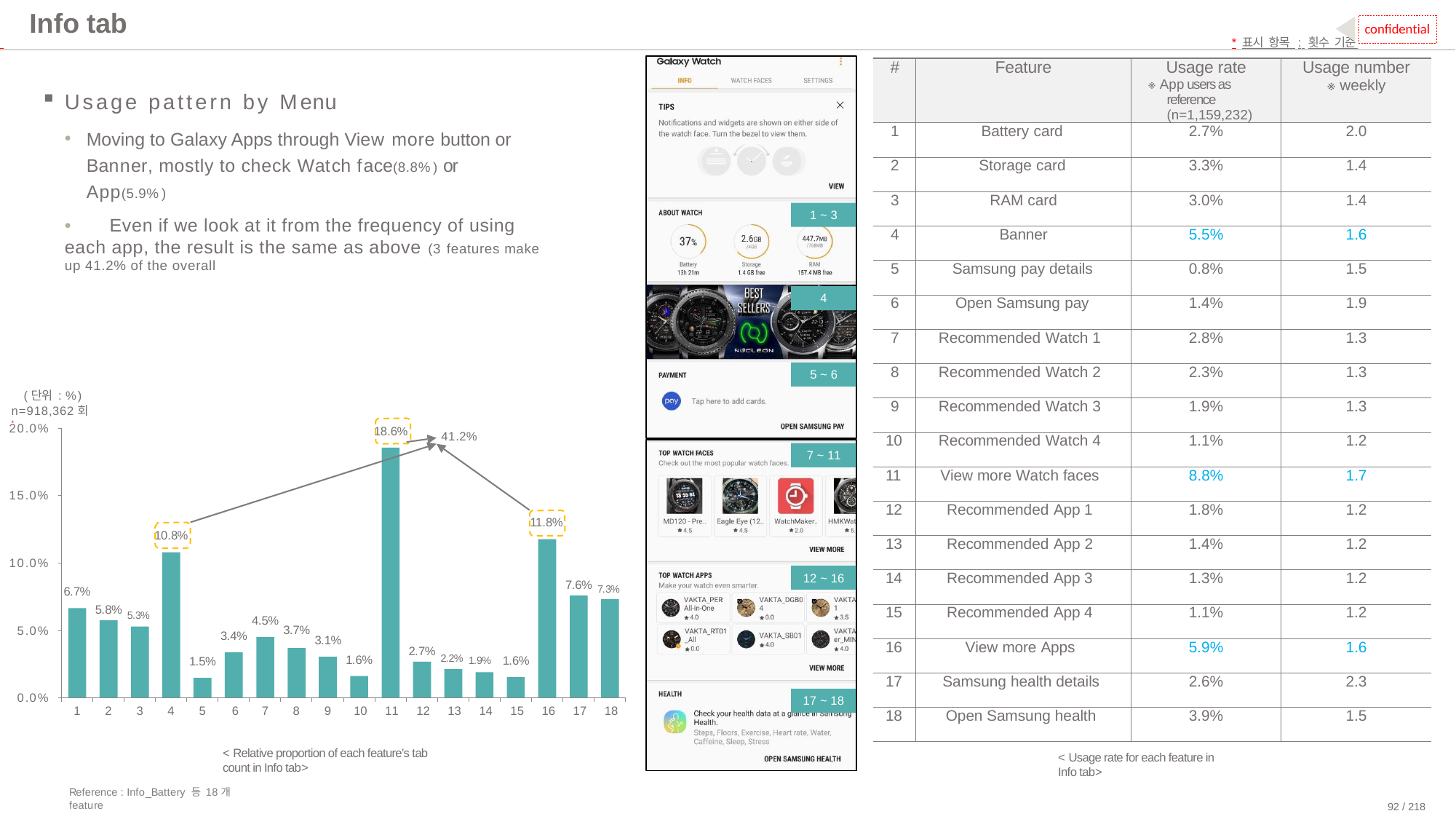

# Info tab

confidential
 	*표시  항목  : 횟수  기준

| # | Feature | Usage rate ※ App users as reference (n=1,159,232) | Usage number ※ weekly |
| --- | --- | --- | --- |
| 1 | Battery card | 2.7% | 2.0 |
| 2 | Storage card | 3.3% | 1.4 |
| 3 | RAM card | 3.0% | 1.4 |
| 4 | Banner | 5.5% | 1.6 |
| 5 | Samsung pay details | 0.8% | 1.5 |
| 6 | Open Samsung pay | 1.4% | 1.9 |
| 7 | Recommended Watch 1 | 2.8% | 1.3 |
| 8 | Recommended Watch 2 | 2.3% | 1.3 |
| 9 | Recommended Watch 3 | 1.9% | 1.3 |
| 10 | Recommended Watch 4 | 1.1% | 1.2 |
| 11 | View more Watch faces | 8.8% | 1.7 |
| 12 | Recommended App 1 | 1.8% | 1.2 |
| 13 | Recommended App 2 | 1.4% | 1.2 |
| 14 | Recommended App 3 | 1.3% | 1.2 |
| 15 | Recommended App 4 | 1.1% | 1.2 |
| 16 | View more Apps | 5.9% | 1.6 |
| 17 | Samsung health details | 2.6% | 2.3 |
| 18 | Open Samsung health | 3.9% | 1.5 |
Usage pattern by Menu

Moving to Galaxy Apps through View more button or Banner, mostly to check Watch face(8.8%) or App(5.9%)

•	Even if we look at it from the frequency of using each app, the result is the same as above (3 features make up 41.2% of the overall

1 ~ 3

4

5 ~ 6
(단위 : %) n=918,362회*

20.0%
18.6%

41.2%

7 ~ 11

15.0%

11.8%
10.8%

10.0%

12 ~ 16
7.6% 7.3%
6.7%

5.8% 5.3%

4.5%

5.0%
3.7%
3.1%

3.4%

2.7% 2.2% 1.9%

1.6%

1.6%
1.5%

0.0%
17 ~ 18

1
2
3
4
5	6
7
8
9	10	11	12	13	14	15	16	17	18
< Relative proportion of each feature’s tab count in Info tab>
< Usage rate for each feature in Info tab>
Reference : Info_Battery 등 18개 feature
92 / 218